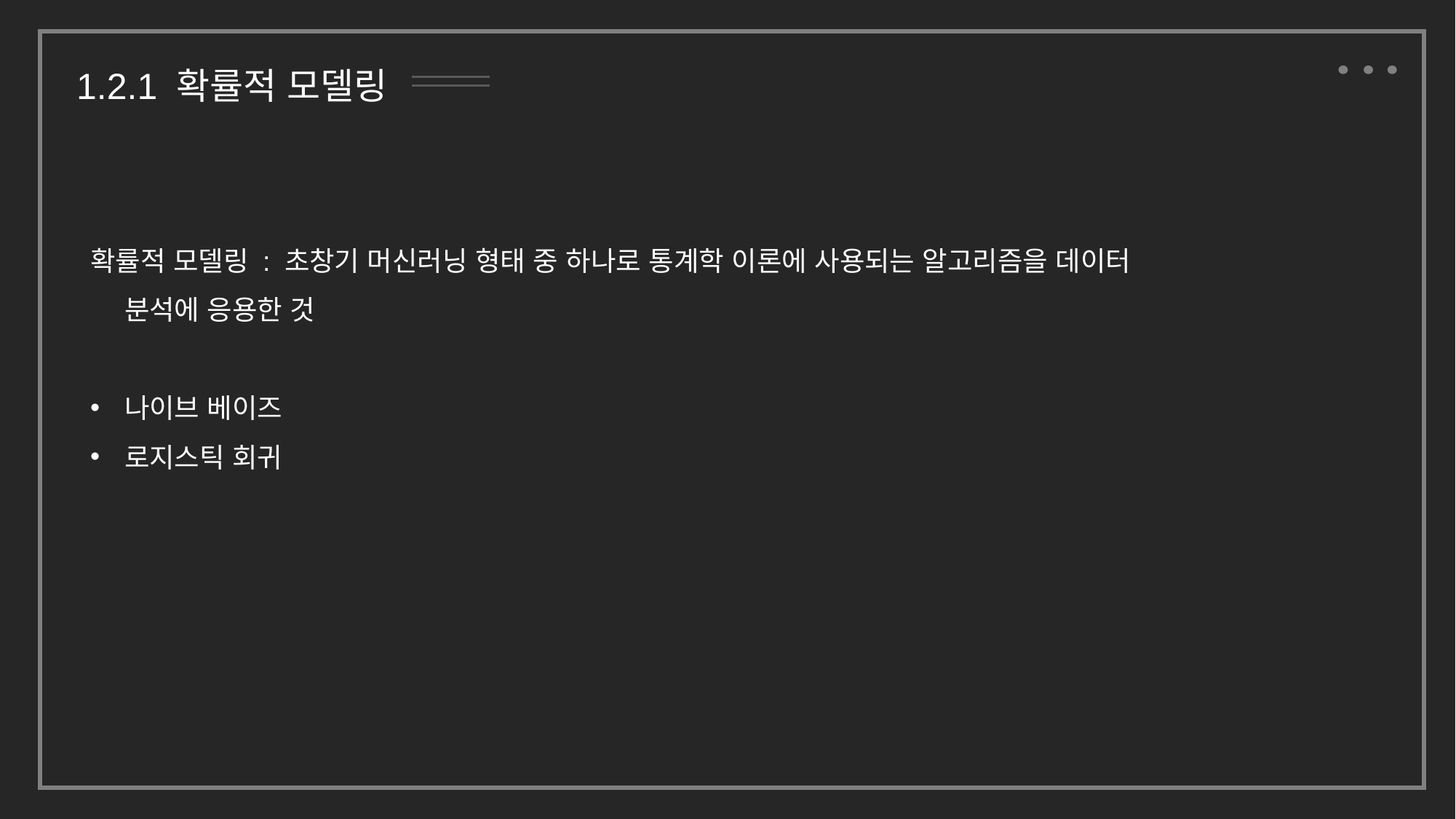

1.2.1 확률적 모델링

확률적 모델링 : 초창기 머신러닝 형태 중 하나로 통계학 이론에 사용되는 알고리즘을 데이터 분석에 응용한 것

나이브 베이즈
로지스틱 회귀